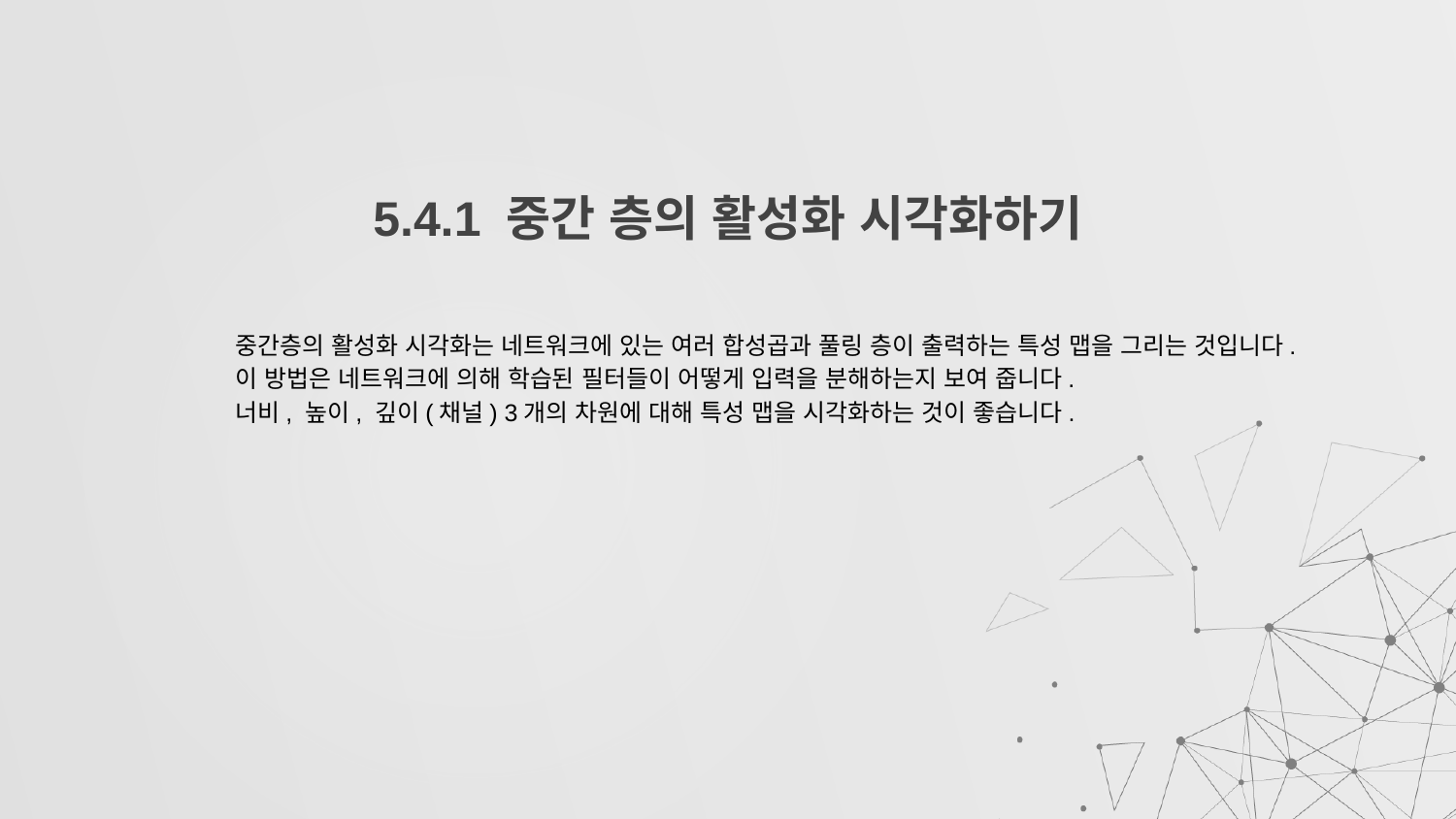

# 5.4.1 중간 층의 활성화 시각화하기
중간층의 활성화 시각화는 네트워크에 있는 여러 합성곱과 풀링 층이 출력하는 특성 맵을 그리는 것입니다.
이 방법은 네트워크에 의해 학습된 필터들이 어떻게 입력을 분해하는지 보여 줍니다.
너비, 높이, 깊이(채널) 3개의 차원에 대해 특성 맵을 시각화하는 것이 좋습니다.